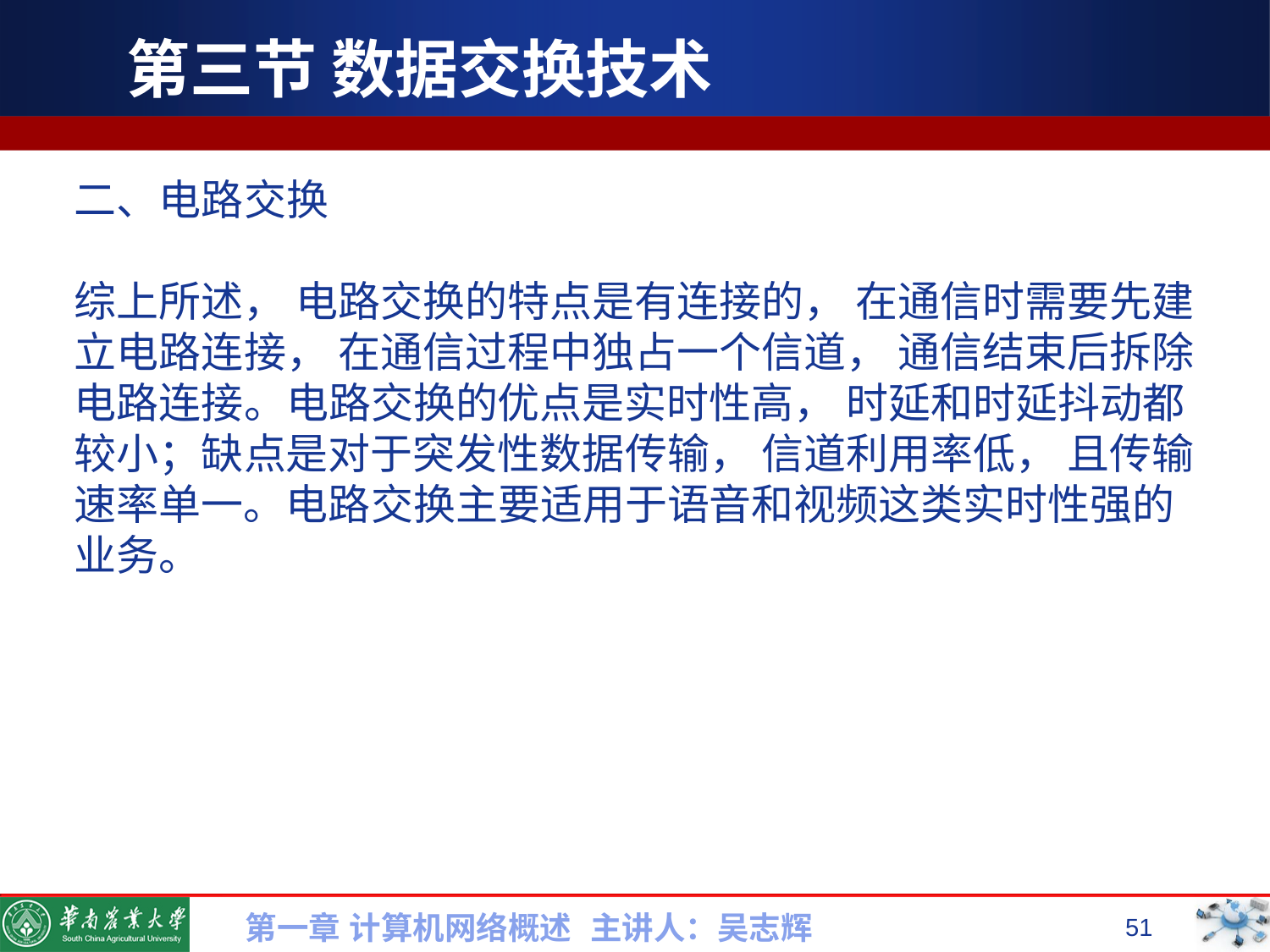

# 第三节 数据交换技术
二、电路交换

综上所述， 电路交换的特点是有连接的， 在通信时需要先建立电路连接， 在通信过程中独占一个信道， 通信结束后拆除电路连接。电路交换的优点是实时性高， 时延和时延抖动都
较小；缺点是对于突发性数据传输， 信道利用率低， 且传输速率单一。电路交换主要适用于语音和视频这类实时性强的业务。
第一章 计算机网络概述  主讲人：吴志辉
51